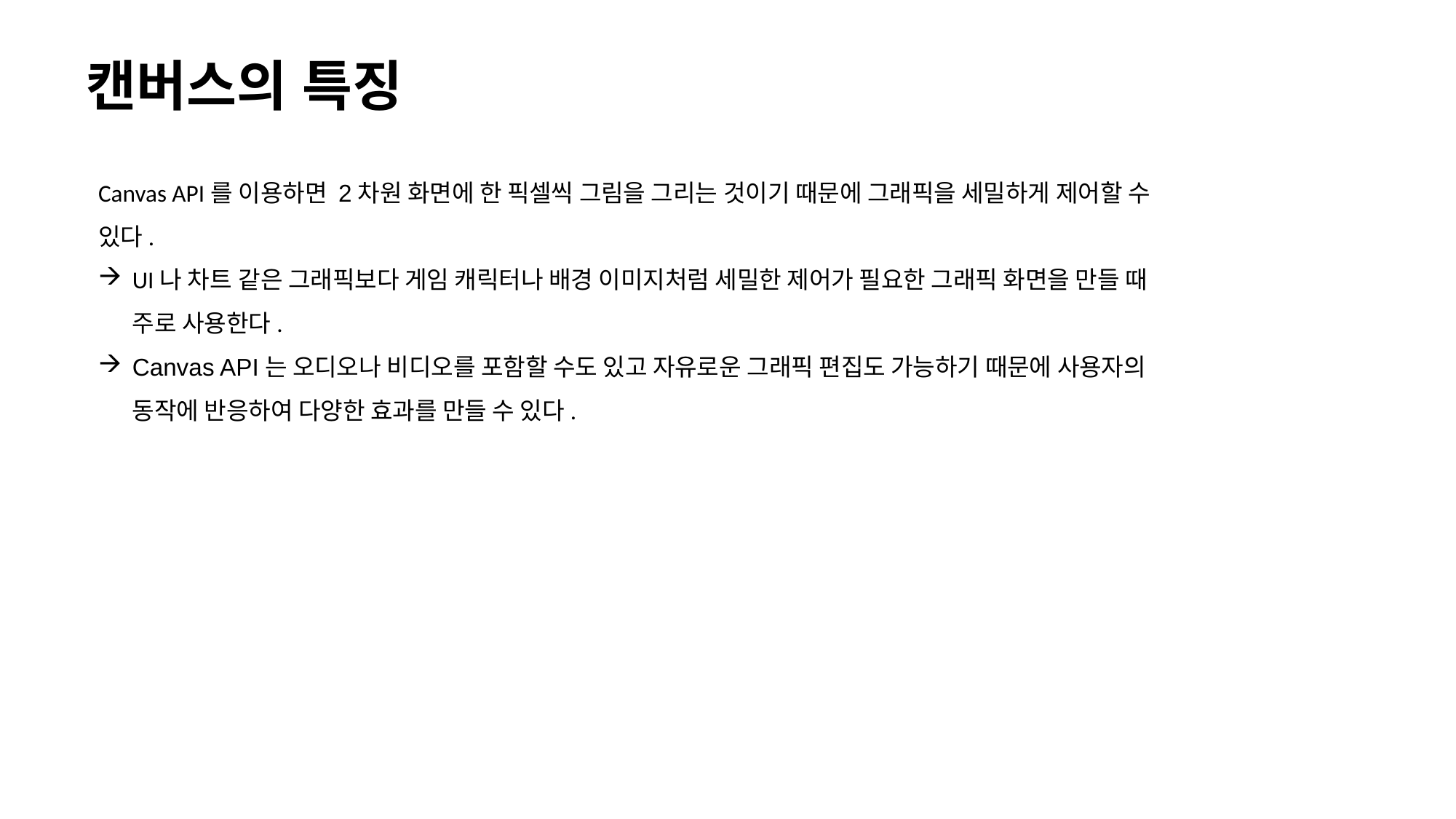

# 캔버스의 특징
Canvas API를 이용하면 2차원 화면에 한 픽셀씩 그림을 그리는 것이기 때문에 그래픽을 세밀하게 제어할 수 있다.
UI나 차트 같은 그래픽보다 게임 캐릭터나 배경 이미지처럼 세밀한 제어가 필요한 그래픽 화면을 만들 때 주로 사용한다.
Canvas API는 오디오나 비디오를 포함할 수도 있고 자유로운 그래픽 편집도 가능하기 때문에 사용자의 동작에 반응하여 다양한 효과를 만들 수 있다.